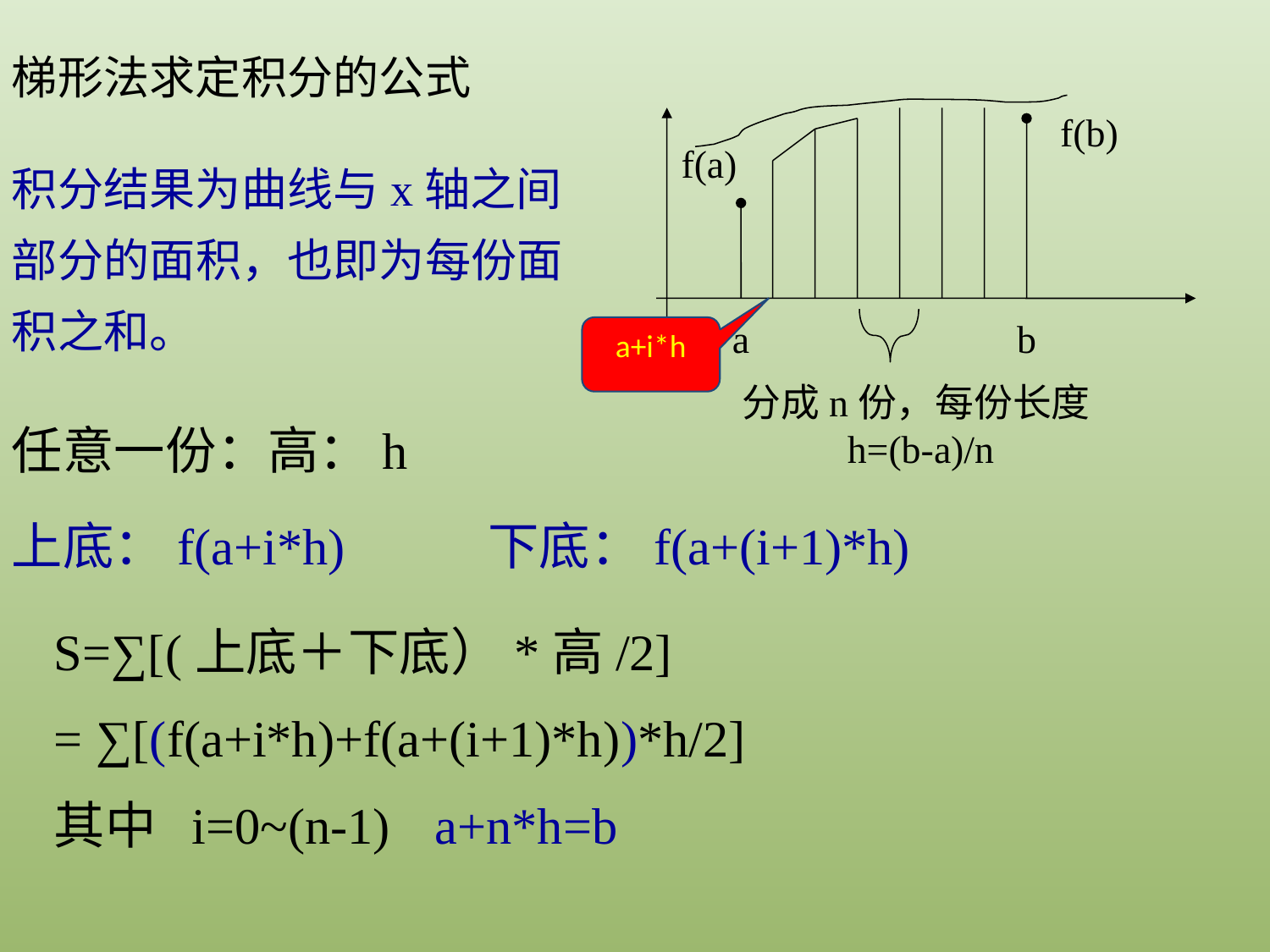

梯形法求定积分的公式

f(b)

f(a)

a
b
分成n份，每份长度h=(b-a)/n
积分结果为曲线与x轴之间部分的面积，也即为每份面积之和。
a+i*h
任意一份：高：h
上底：f(a+i*h)
下底：f(a+(i+1)*h)
S=∑[(上底＋下底）*高/2]
= ∑[(f(a+i*h)+f(a+(i+1)*h))*h/2]
其中  i=0~(n-1)  	a+n*h=b
501